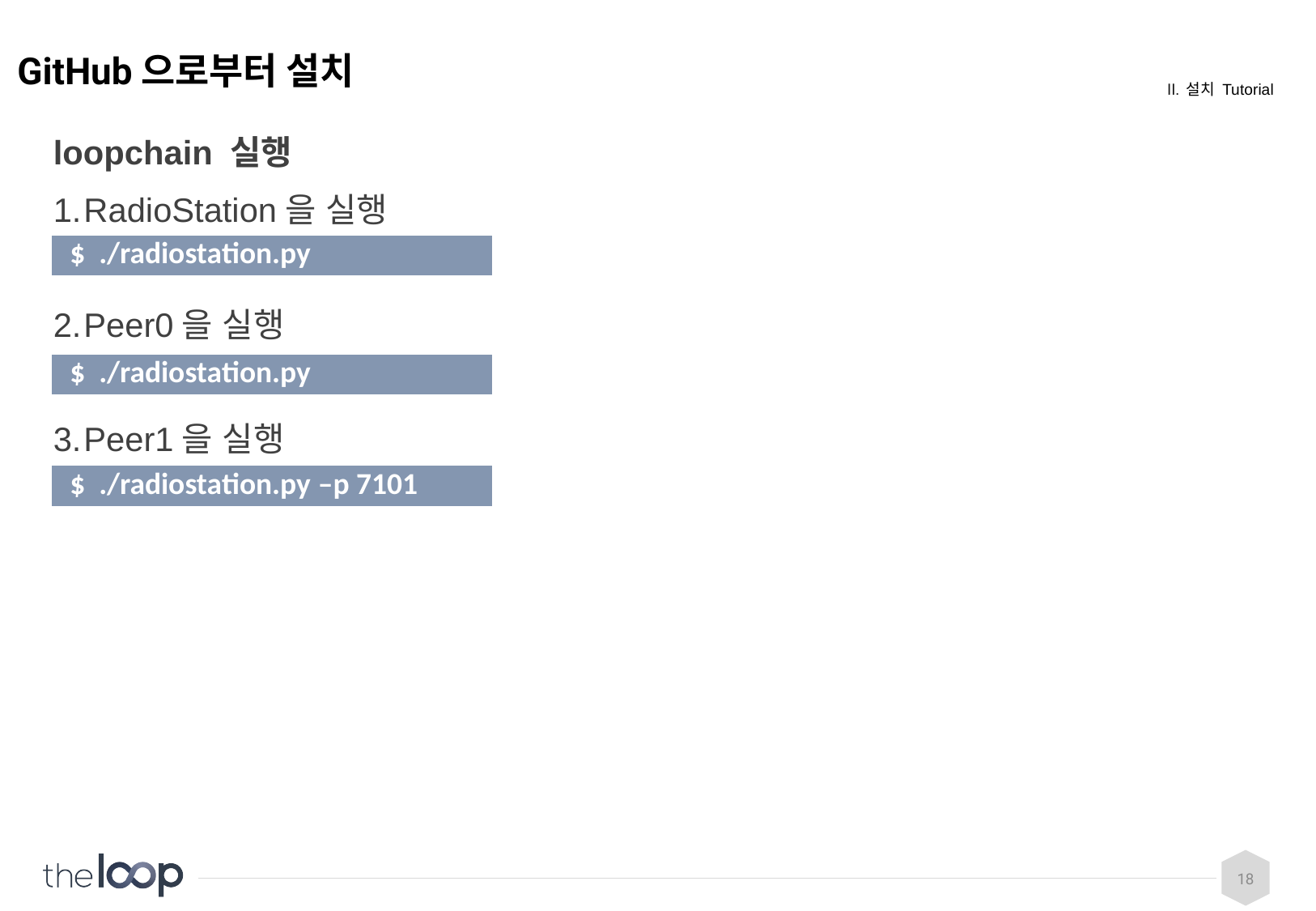

# GitHub으로부터 설치
II. 설치 Tutorial

loopchain 실행
RadioStation을 실행

Peer0을 실행

Peer1을 실행

| $ ./radiostation.py |
| --- |
| $ ./radiostation.py |
| --- |
| $ ./radiostation.py –p 7101 |
| --- |
18